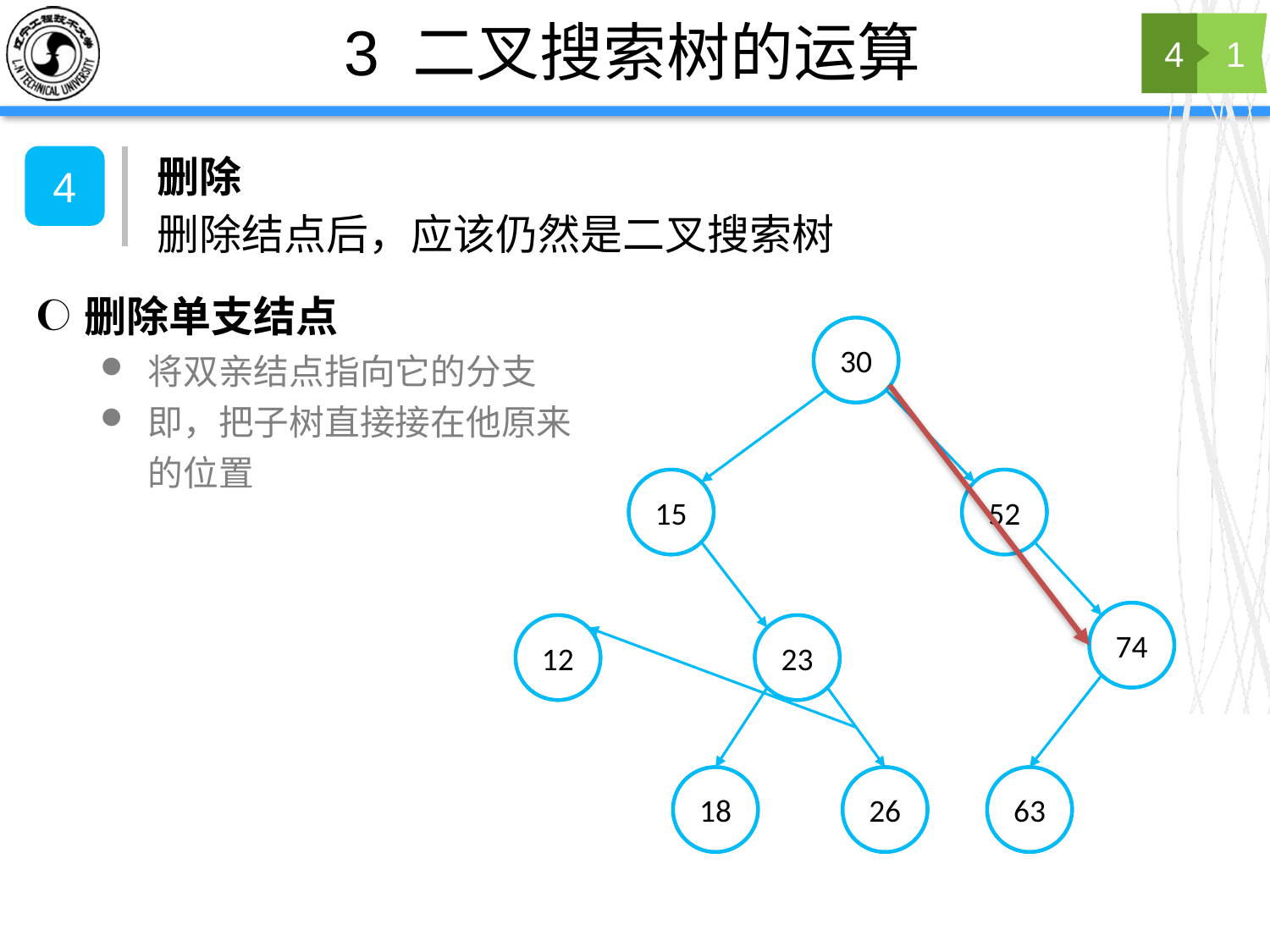

# 3 二叉搜索树的运算
4
1
删除
4
删除结点后，应该仍然是二叉搜索树
删除单支结点
将双亲结点指向它的分支
即，把子树直接接在他原来的位置
30
15
52
74
12
23
18
26
63